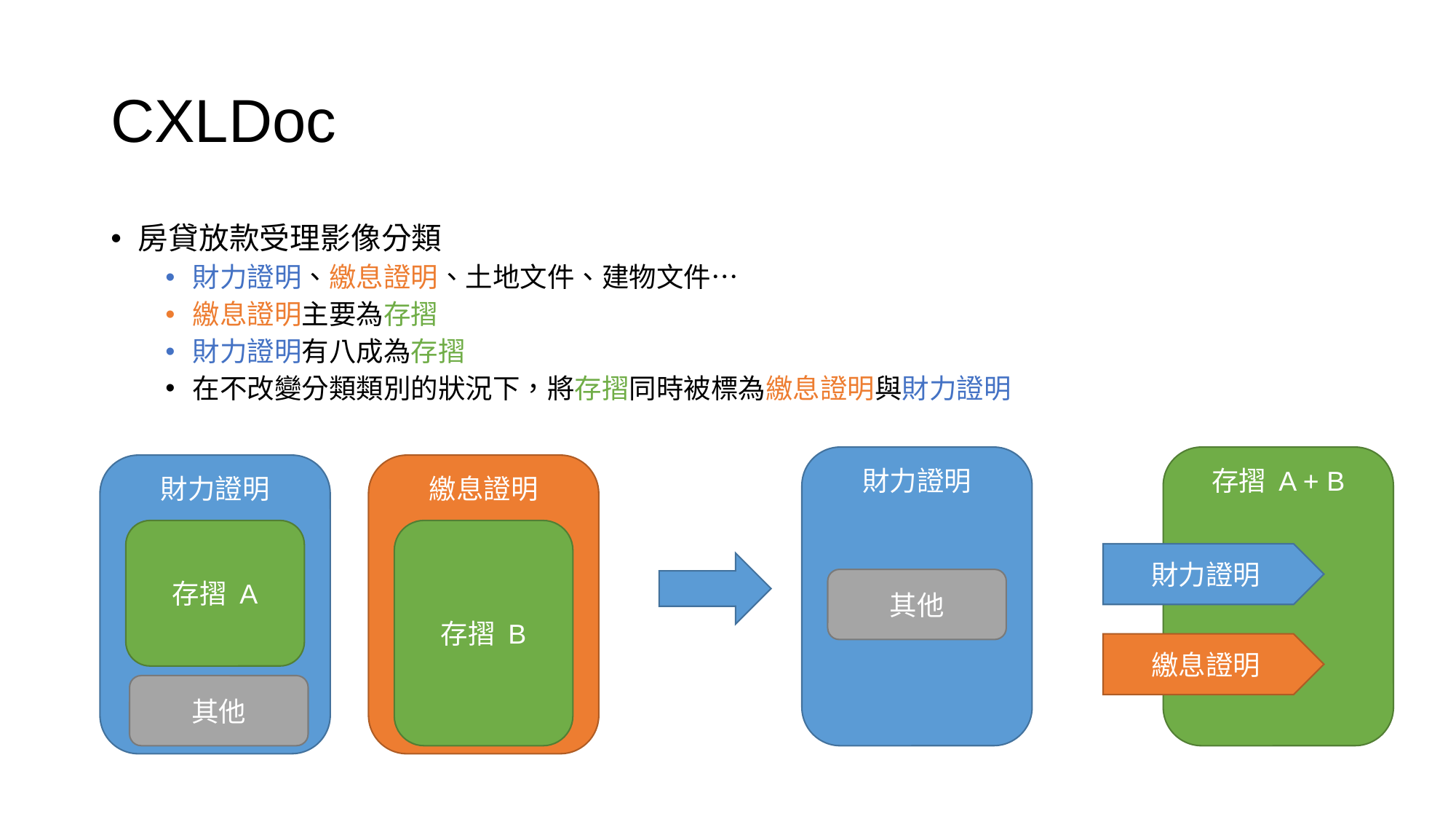

# CXLDoc
房貸放款受理影像分類
財力證明、繳息證明、土地文件、建物文件…
繳息證明主要為存摺
財力證明有八成為存摺
在不改變分類類別的狀況下，將存摺同時被標為繳息證明與財力證明
財力證明
存摺 A + B
財力證明
繳息證明
存摺 A
存摺 B
財力證明

其他
繳息證明
其他